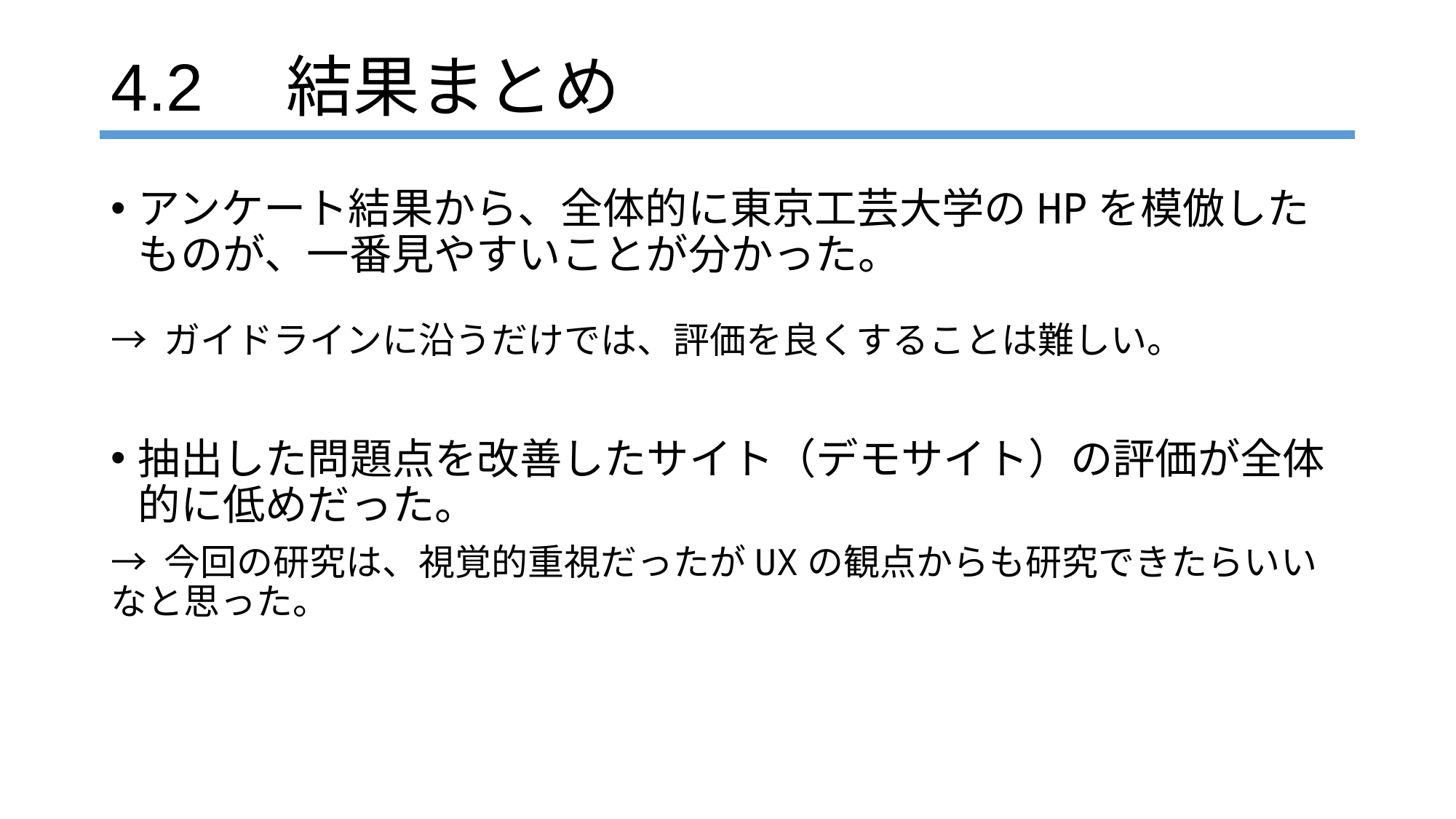

4.2　結果まとめ
アンケート結果から、全体的に東京工芸大学のHPを模倣したものが、一番見やすいことが分かった。

→ ガイドラインに沿うだけでは、評価を良くすることは難しい。

抽出した問題点を改善したサイト（デモサイト）の評価が全体的に低めだった。
→ 今回の研究は、視覚的重視だったがUXの観点からも研究できたらいいなと思った。